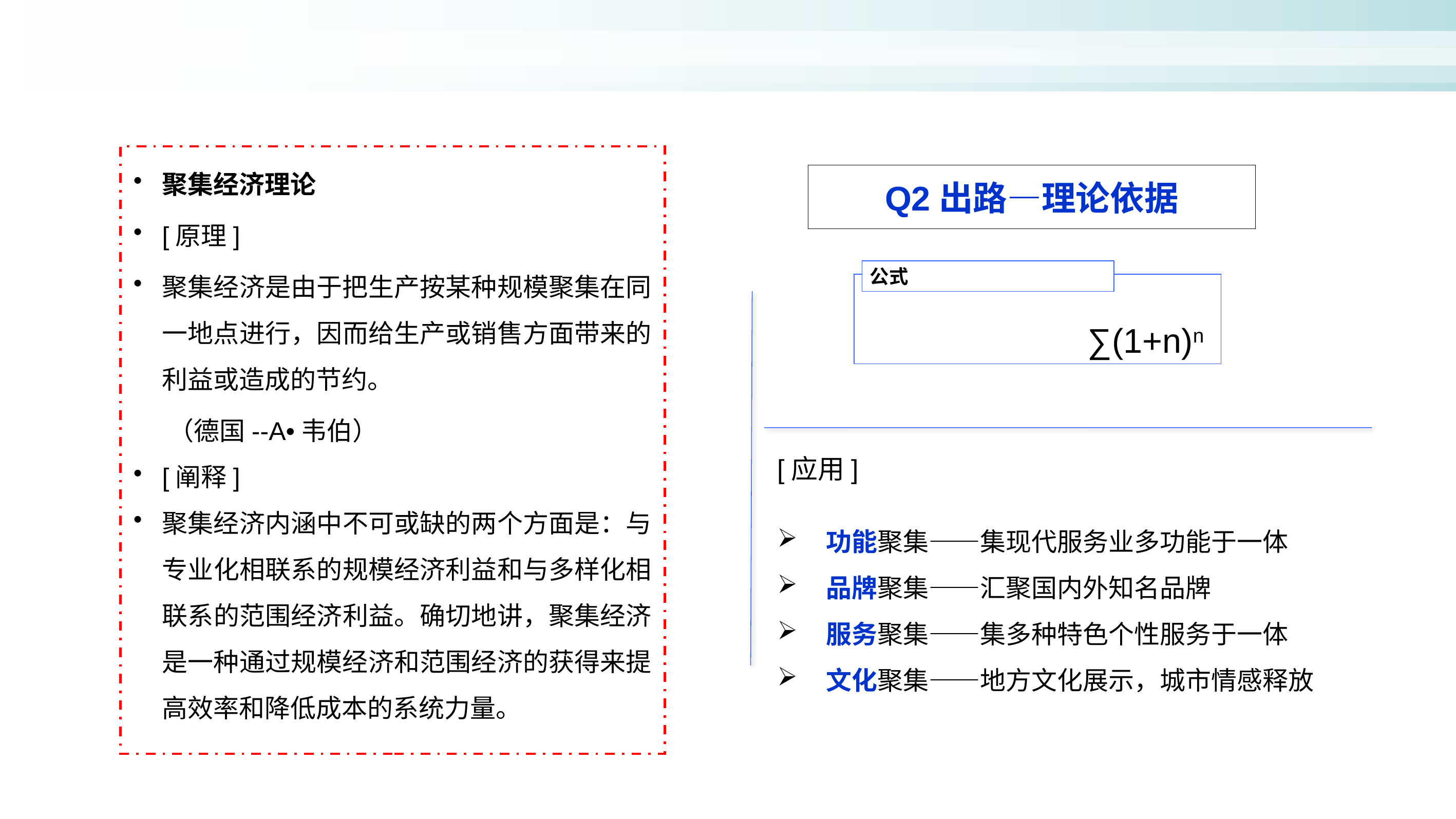

聚集经济理论
[原理]
聚集经济是由于把生产按某种规模聚集在同一地点进行，因而给生产或销售方面带来的利益或造成的节约。
     （德国--A•韦伯）
[阐释]
聚集经济内涵中不可或缺的两个方面是：与专业化相联系的规模经济利益和与多样化相联系的范围经济利益。确切地讲，聚集经济是一种通过规模经济和范围经济的获得来提高效率和降低成本的系统力量。

Q2出路—理论依据

∑(1+n)n
公式

[应用]

功能聚集——集现代服务业多功能于一体
品牌聚集——汇聚国内外知名品牌
服务聚集——集多种特色个性服务于一体
文化聚集——地方文化展示，城市情感释放